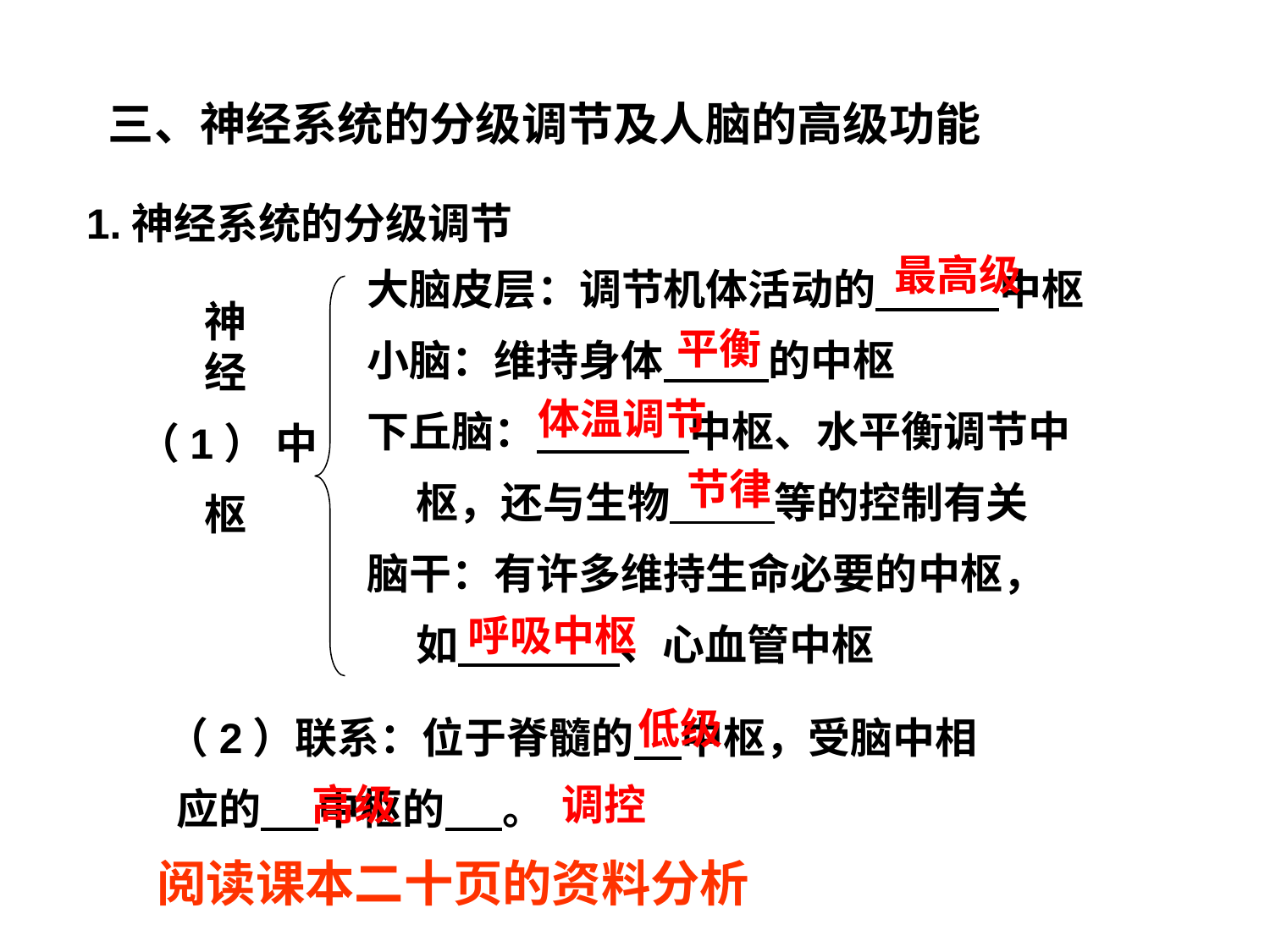

神
      经
（1） 中
      枢

  （2）联系：位于脊髓的     中枢，受脑中相
   应的      中枢的      。

三、神经系统的分级调节及人脑的高级功能
1.神经系统的分级调节
大脑皮层：调节机体活动的             中枢
小脑：维持身体           的中枢
下丘脑：                中枢、水平衡调节中
    枢，还与生物           等的控制有关
脑干：有许多维持生命必要的中枢，
    如                 、心血管中枢
最高级

平衡
体温调节
节律
呼吸中枢
低级
高级
调控
阅读课本二十页的资料分析